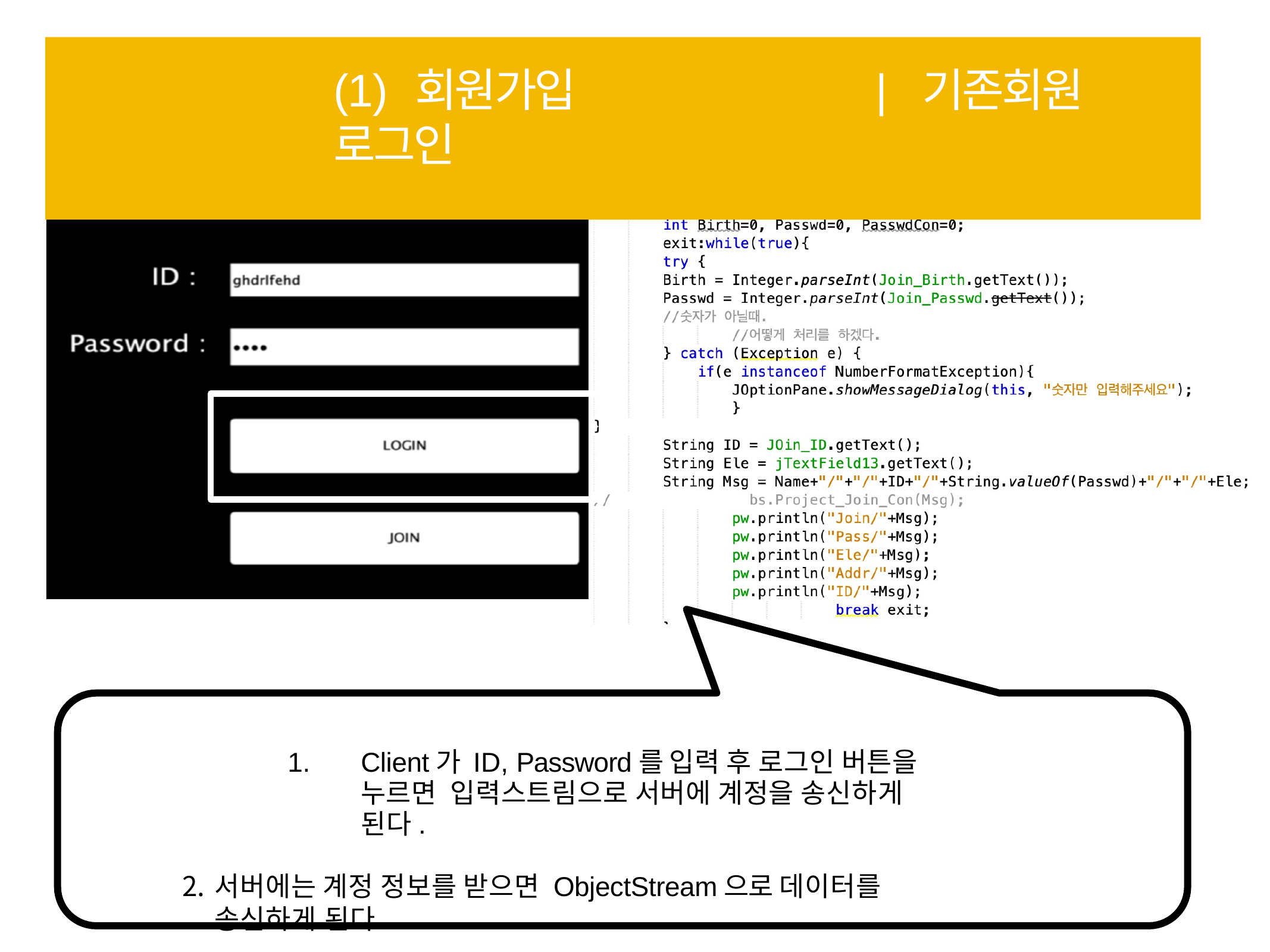

# (1) 회원가입	| 기존회원 로그인

Client가 ID, Password를 입력 후 로그인 버튼을 누르면  입력스트림으로 서버에 계정을 송신하게 된다.

서버에는 계정 정보를 받으면 ObjectStream으로 데이터를 송신하게 된다.